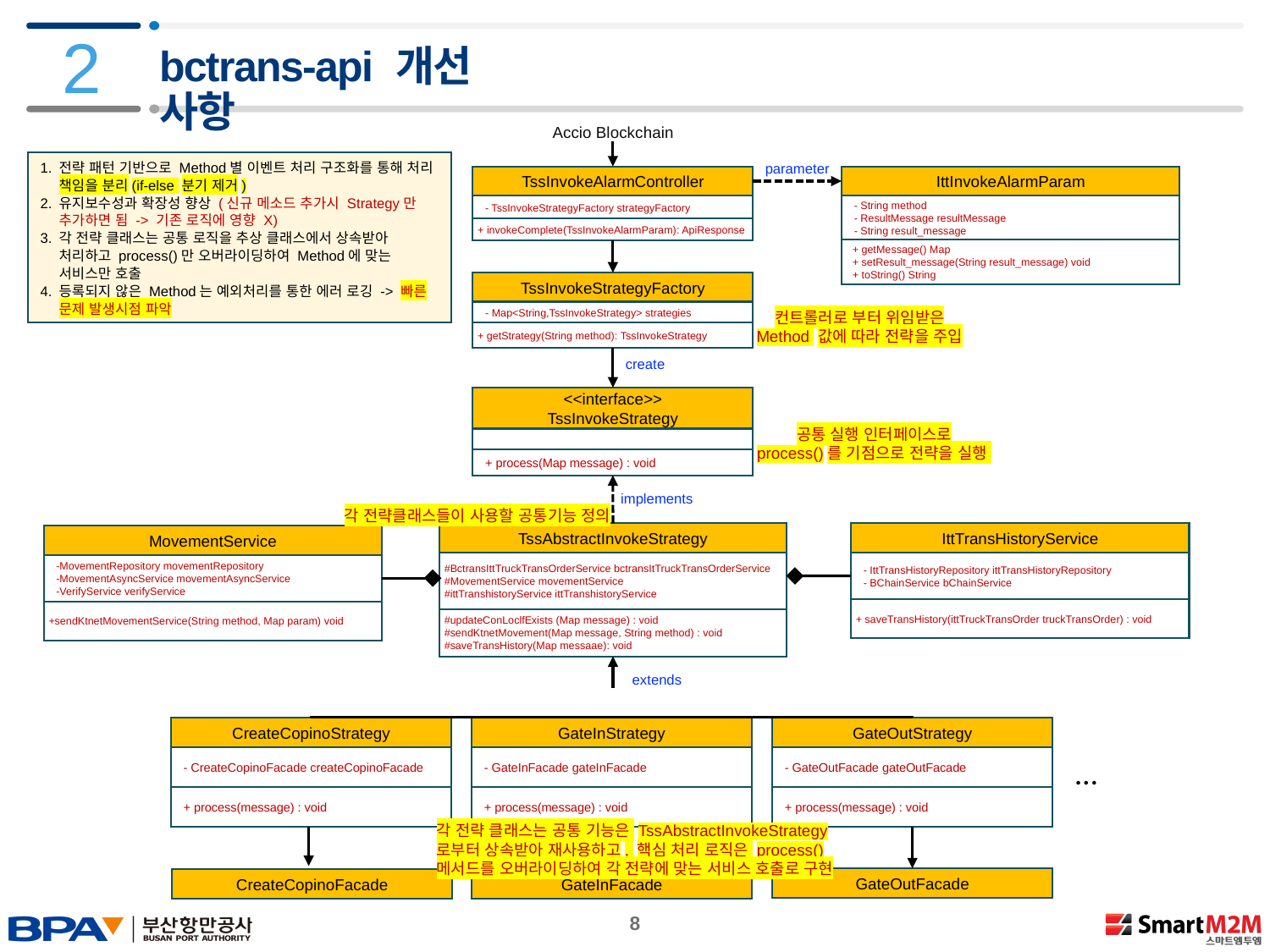

2
# bctrans-api 개선 사항
Accio Blockchain
전략 패턴 기반으로 Method별 이벤트 처리 구조화를 통해 처리 책임을 분리(if-else 분기 제거)
유지보수성과 확장성 향상 (신규 메소드 추가시 Strategy만 추가하면 됨 -> 기존 로직에 영향 X)
각 전략 클래스는 공통 로직을 추상 클래스에서 상속받아 처리하고 process()만 오버라이딩하여 Method에 맞는 서비스만 호출
등록되지 않은 Method는 예외처리를 통한 에러 로깅 -> 빠른 문제 발생시점 파악
parameter
TssInvokeAlarmController
- TssInvokeStrategyFactory strategyFactory
+ invokeComplete(TssInvokeAlarmParam): ApiResponse
IttInvokeAlarmParam
- String method
- ResultMessage resultMessage
- String result_message
  + getMessage() Map
  + setResult_message(String result_message) void
  + toString() String
TssInvokeStrategyFactory
- Map<String,TssInvokeStrategy> strategies
+ getStrategy(String method): TssInvokeStrategy
컨트롤러로 부터 위임받은 Method 값에 따라 전략을 주입
create
<<interface>>
TssInvokeStrategy

+ process(Map message) : void
공통 실행 인터페이스로
process()를 기점으로 전략을 실행
implements
각 전략클래스들이 사용할 공통기능 정의
TssAbstractInvokeStrategy
#BctransIttTruckTransOrderService bctransItTruckTransOrderService
#MovementService movementService
#ittTranshistoryService ittTranshistoryService
#updateConLoclfExists (Map message) : void
#sendKtnetMovement(Map message, String method) : void
#saveTransHistory(Map messaae): void
IttTransHistoryService
- IttTransHistoryRepository ittTransHistoryRepository
- BChainService bChainService
+ saveTransHistory(ittTruckTransOrder truckTransOrder) : void
MovementService
-MovementRepository movementRepository
-MovementAsyncService movementAsyncService
-VerifyService verifyService
+sendKtnetMovementService(String method, Map param) void
extends
CreateCopinoStrategy
- CreateCopinoFacade createCopinoFacade
+ process(message) : void
GateInStrategy
- GateInFacade gateInFacade
+ process(message) : void
GateOutStrategy
- GateOutFacade gateOutFacade
+ process(message) : void
…
각 전략 클래스는 공통 기능은 TssAbstractInvokeStrategy로부터 상속받아 재사용하고, 핵심 처리 로직은 process() 메서드를 오버라이딩하여 각 전략에 맞는 서비스 호출로 구현
GateOutFacade
GateInFacade
CreateCopinoFacade
  8